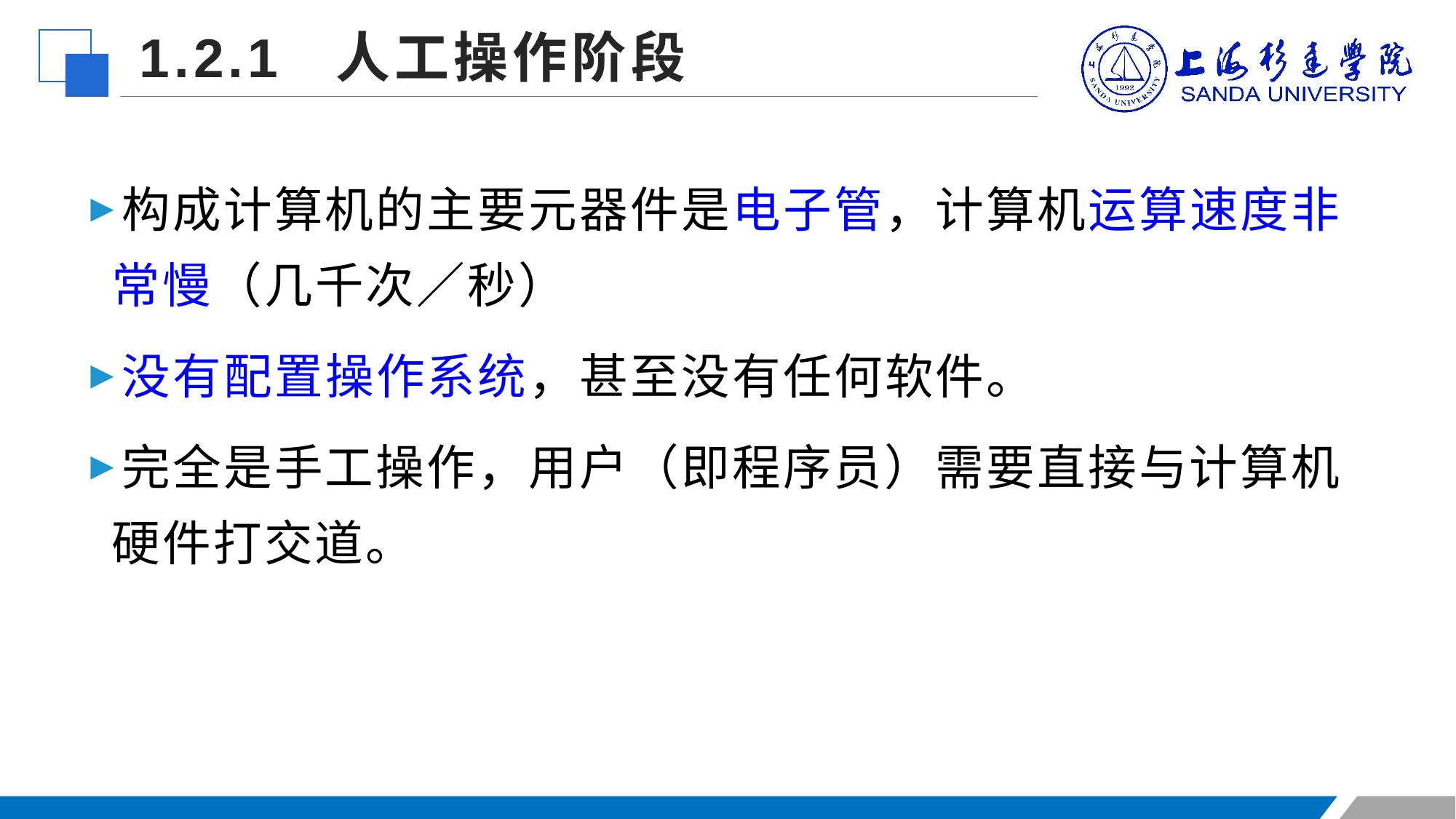

1.2.1  人工操作阶段
构成计算机的主要元器件是电子管，计算机运算速度非常慢（几千次／秒）
没有配置操作系统，甚至没有任何软件。
完全是手工操作，用户（即程序员）需要直接与计算机硬件打交道。